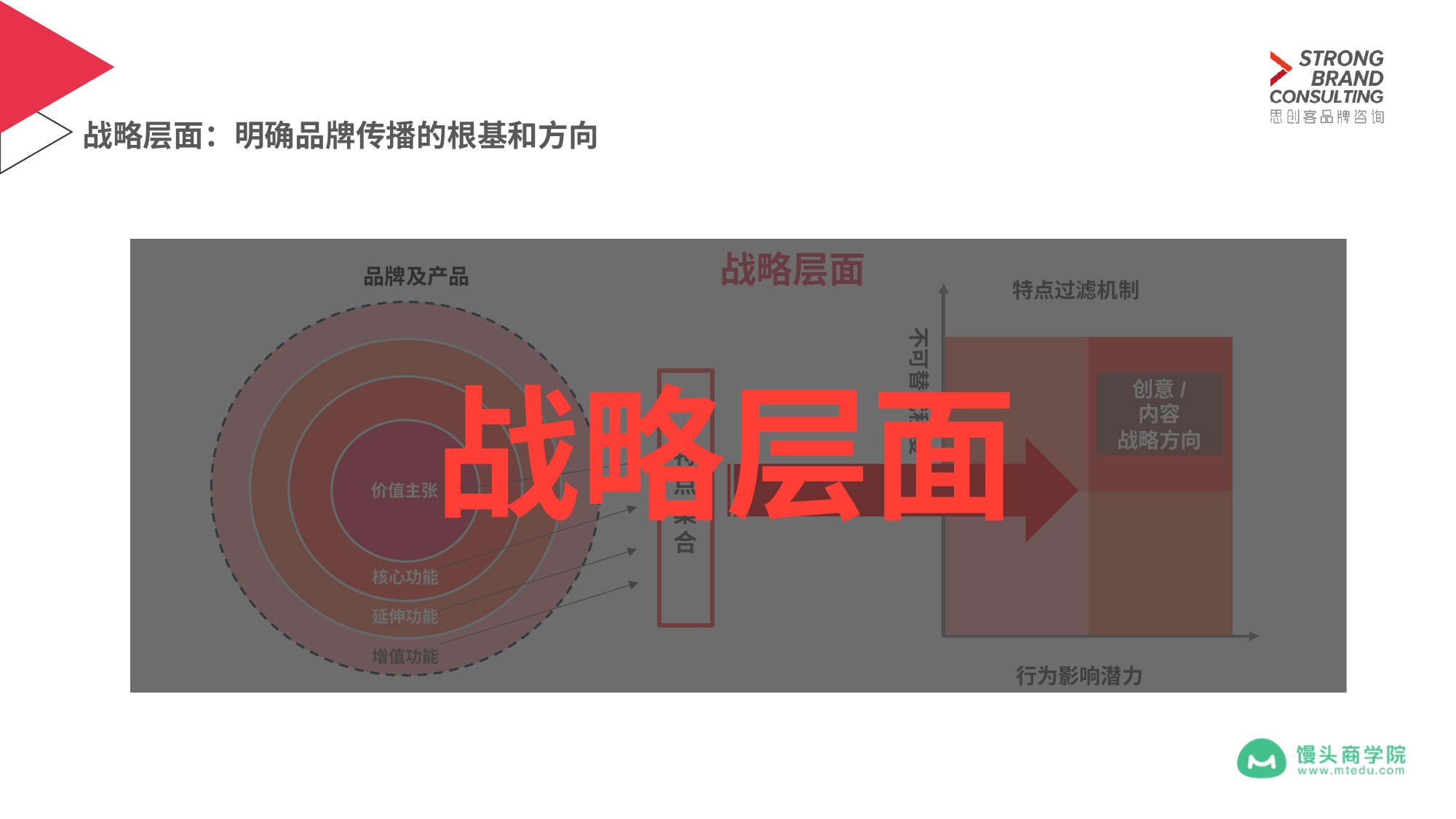

# 战略层面：明确品牌传播的根基和方向

战略层面
战略层面
品牌及产品
特点过滤机制
不可替代程度

行为影响潜力

价值主张
核心功能
延伸功能
增值功能
特点集合
创意/
内容
战略方向